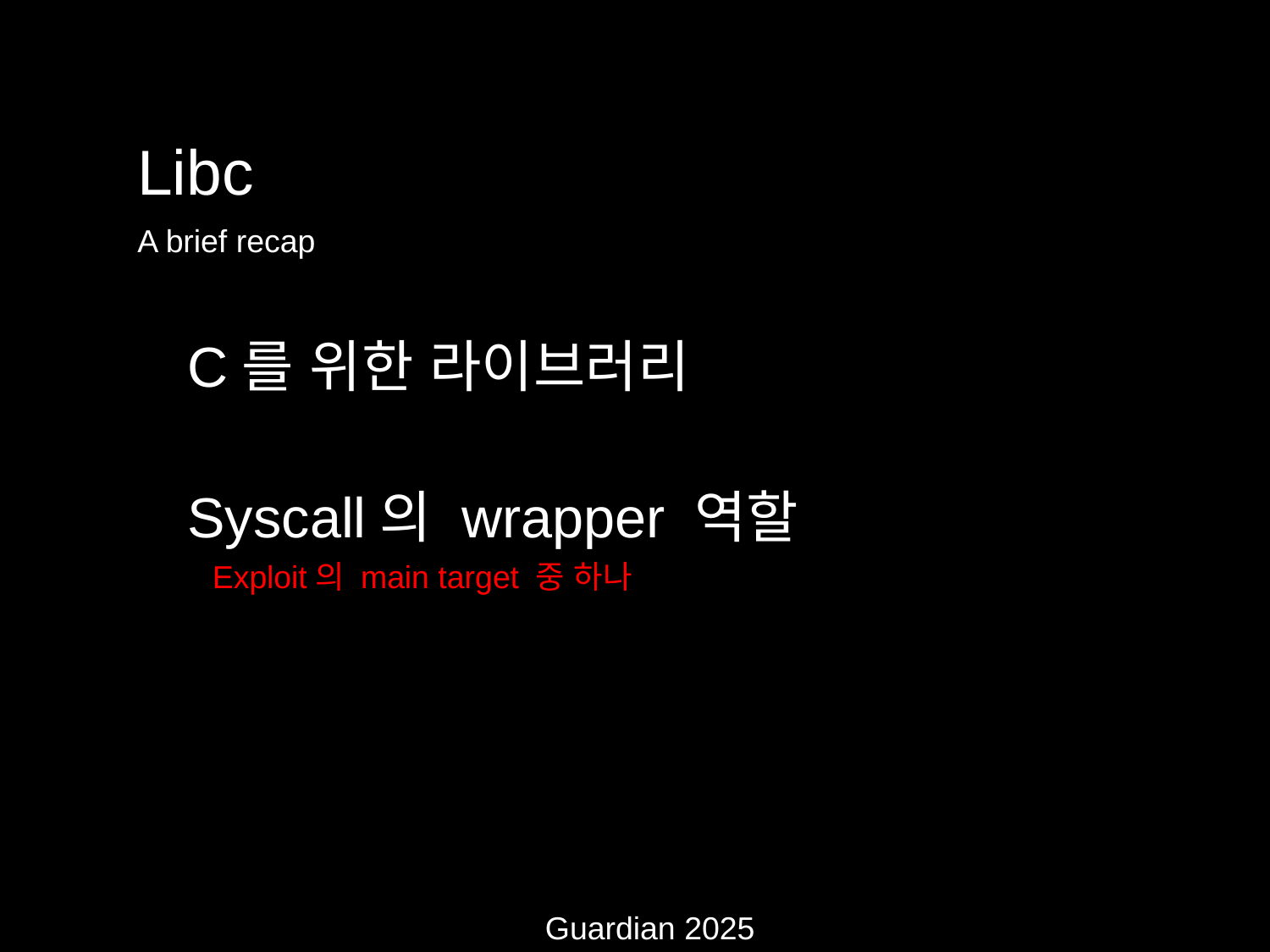

Libc
A brief recap
C를 위한 라이브러리
Syscall의 wrapper 역할
Exploit의 main target 중 하나